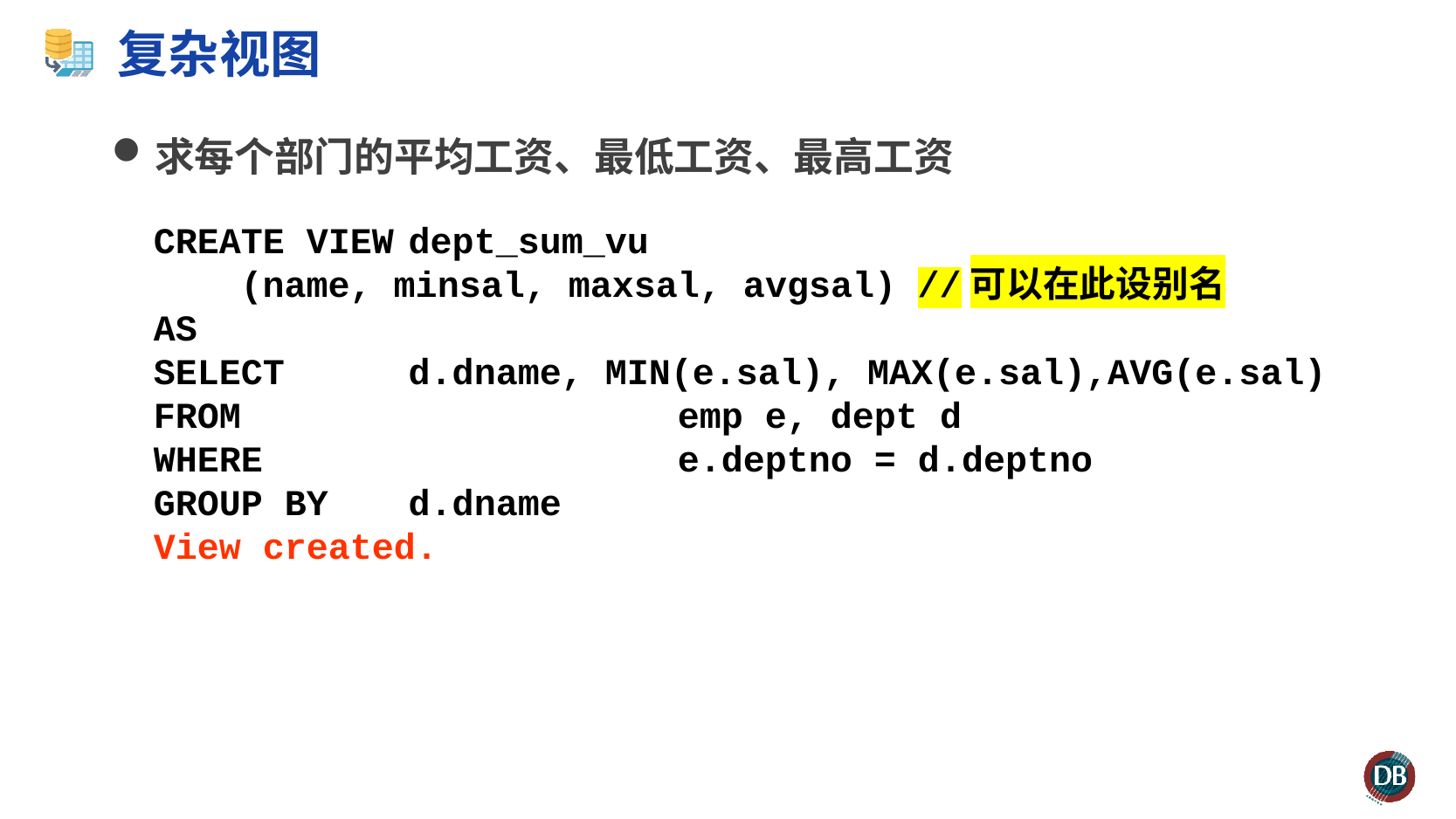

# 复杂视图
求每个部门的平均工资、最低工资、最高工资

CREATE VIEW	dept_sum_vu
    (name, minsal, maxsal, avgsal) //可以在此设别名
AS
SELECT	d.dname, MIN(e.sal), MAX(e.sal),AVG(e.sal)
FROM				emp e, dept d
WHERE				e.deptno = d.deptno
GROUP BY 	d.dname
View created.